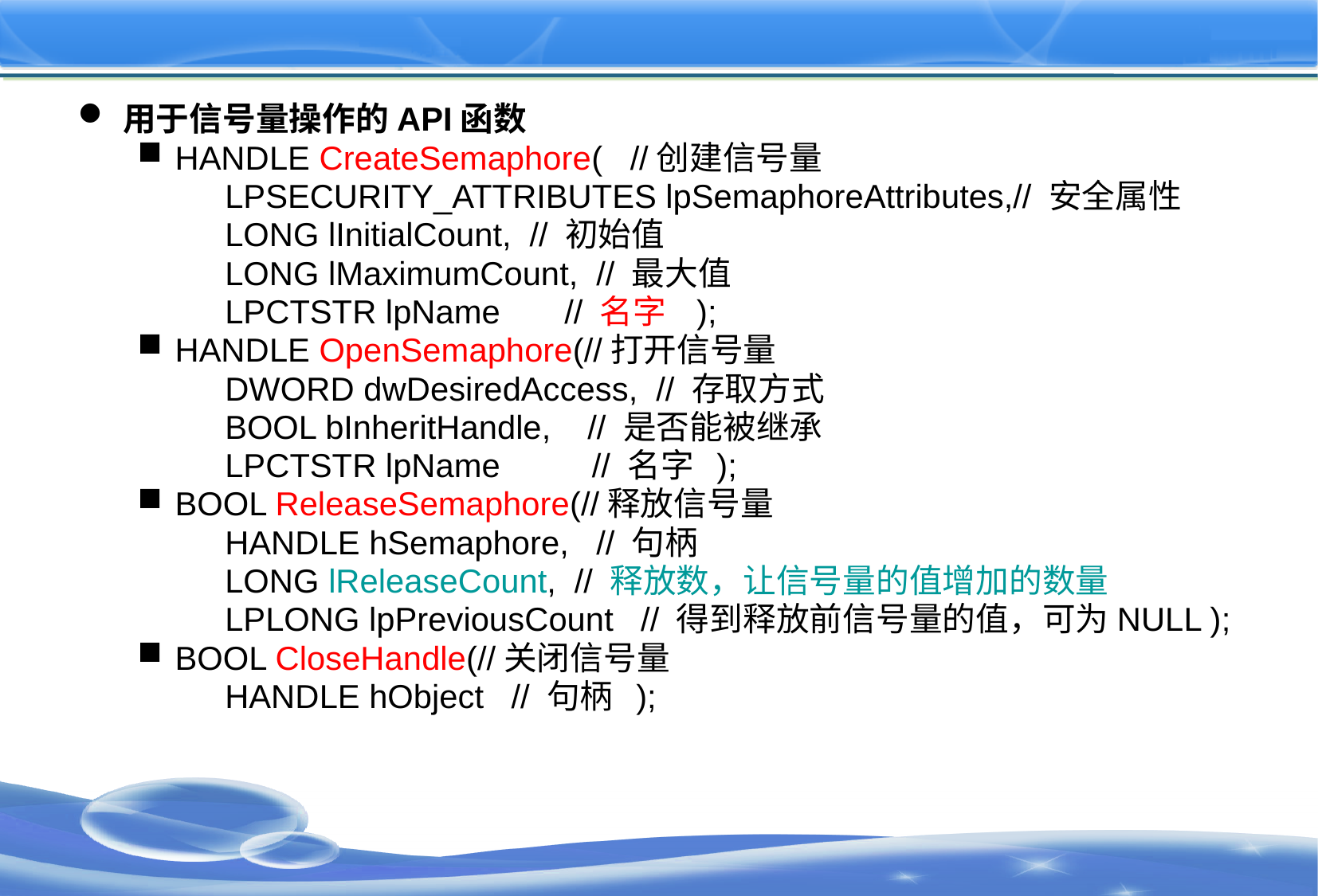

#
用于信号量操作的API函数
HANDLE CreateSemaphore(   //创建信号量
   LPSECURITY_ATTRIBUTES lpSemaphoreAttributes,// 安全属性
   LONG lInitialCount,  // 初始值
   LONG lMaximumCount,  // 最大值
   LPCTSTR lpName       // 名字   );
HANDLE OpenSemaphore(//打开信号量
   DWORD dwDesiredAccess,  // 存取方式
   BOOL bInheritHandle,    // 是否能被继承
   LPCTSTR lpName          // 名字  );
BOOL ReleaseSemaphore(//释放信号量
   HANDLE hSemaphore,   // 句柄
   LONG lReleaseCount,  // 释放数，让信号量的值增加的数量
   LPLONG lpPreviousCount   // 得到释放前信号量的值，可为NULL );
BOOL CloseHandle(//关闭信号量
   HANDLE hObject   // 句柄  );